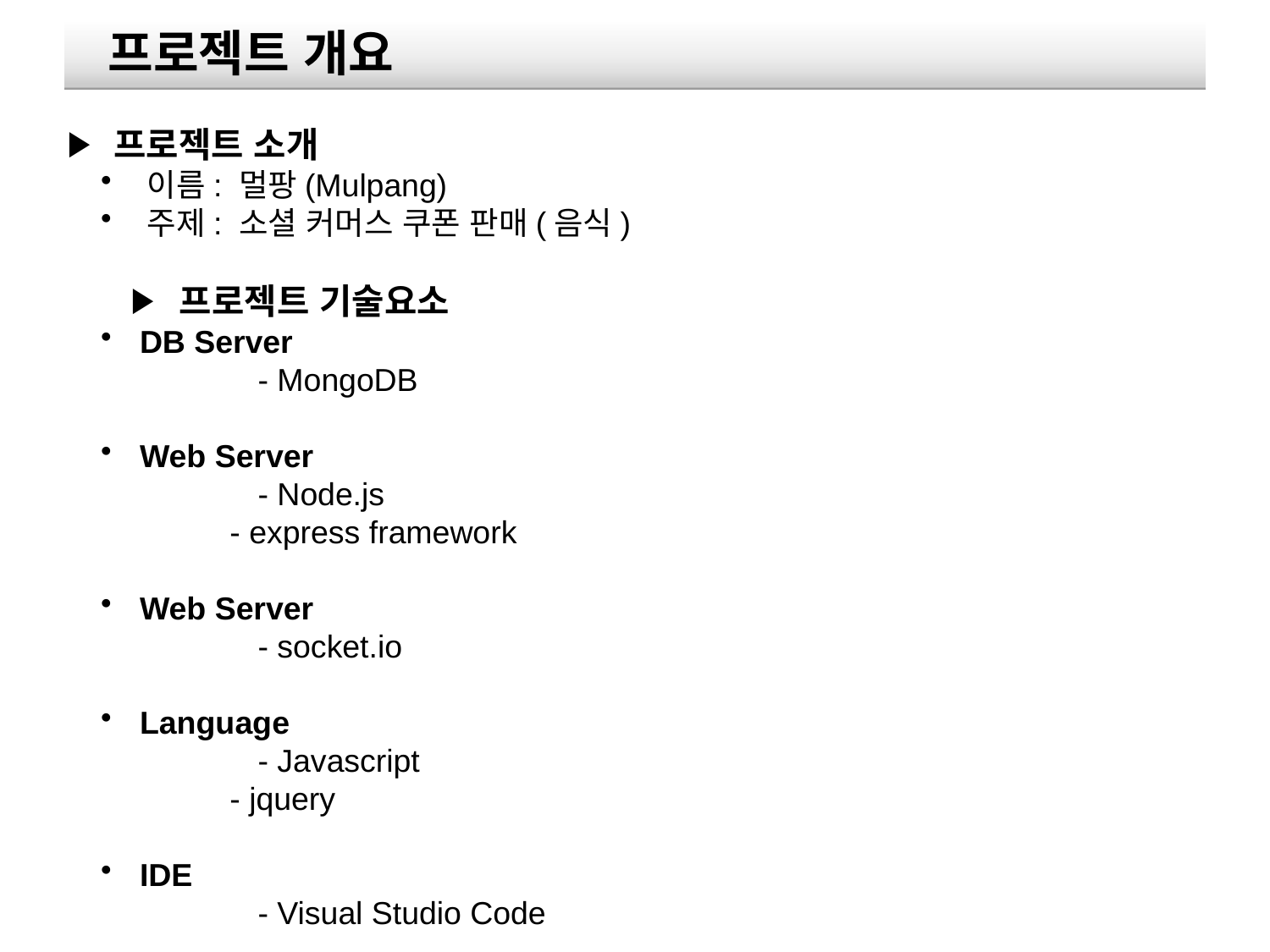

프로젝트 개요
 프로젝트 소개
 이름: 멀팡(Mulpang)
 주제: 소셜 커머스 쿠폰 판매(음식)

 프로젝트 기술요소
 DB Server
 	- MongoDB

 Web Server
 	- Node.js
    - express framework

 Web Server
 	- socket.io

 Language
	- Javascript
    - jquery

 IDE
	- Visual Studio Code